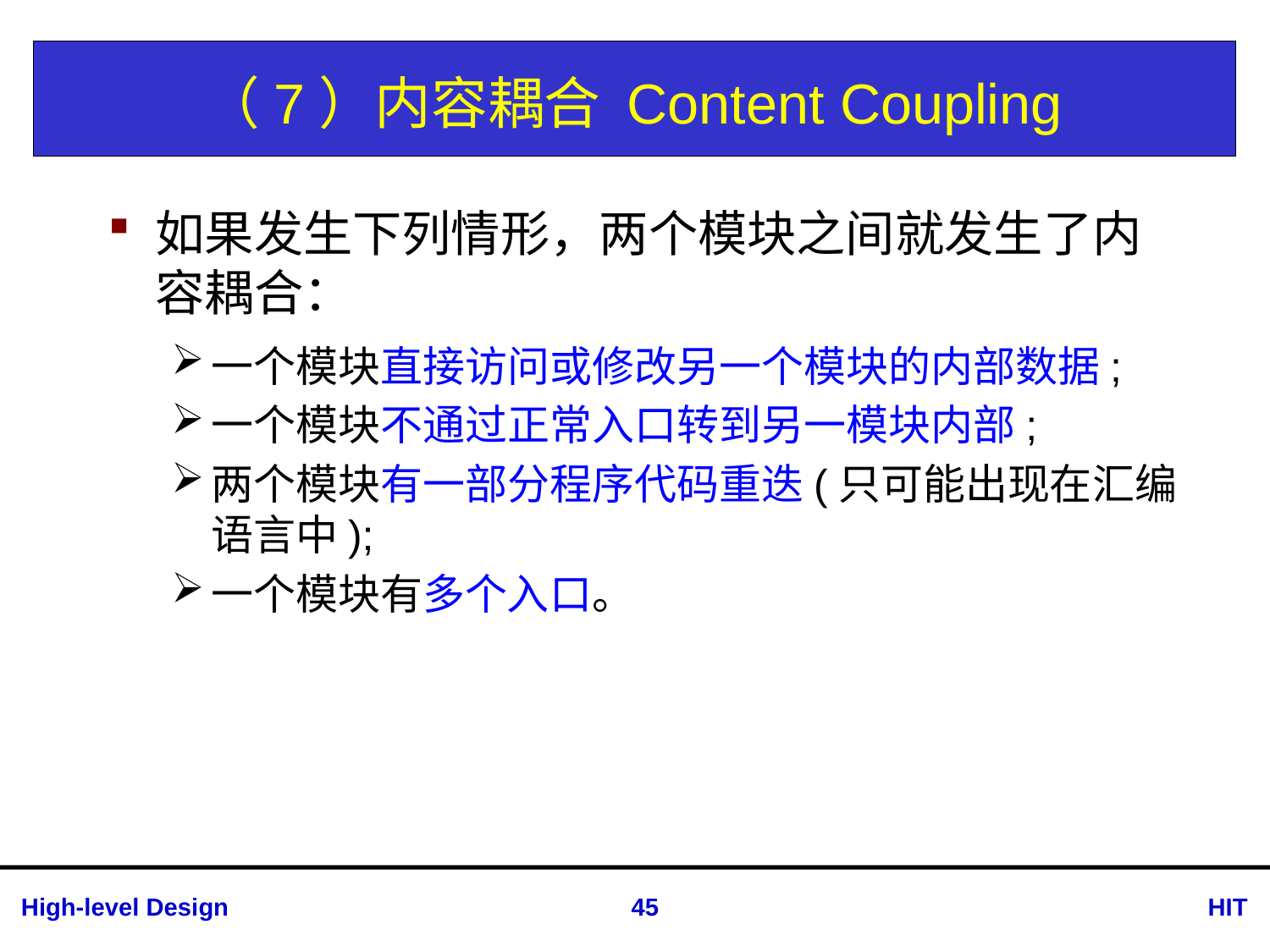

# （7）内容耦合 Content Coupling
如果发生下列情形，两个模块之间就发生了内容耦合：
一个模块直接访问或修改另一个模块的内部数据;
一个模块不通过正常入口转到另一模块内部;
两个模块有一部分程序代码重迭(只可能出现在汇编语言中);
一个模块有多个入口。